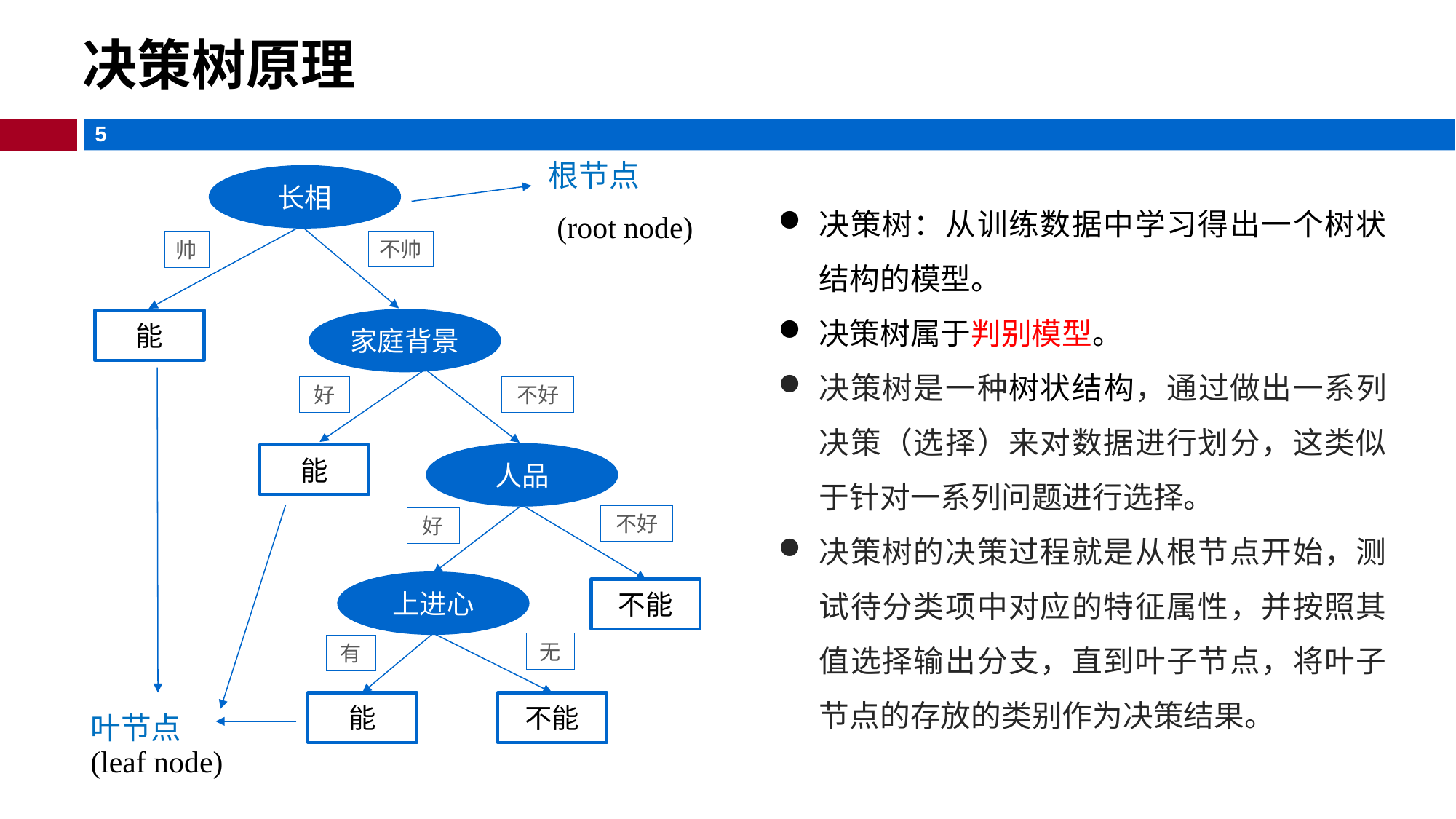

决策树原理
根节点
 (root node)
长相
决策树：从训练数据中学习得出一个树状结构的模型。
决策树属于判别模型。
决策树是一种树状结构，通过做出一系列决策（选择）来对数据进行划分，这类似于针对一系列问题进行选择。
决策树的决策过程就是从根节点开始，测试待分类项中对应的特征属性，并按照其值选择输出分支，直到叶子节点，将叶子节点的存放的类别作为决策结果。
不帅
帅
能
家庭背景
不好
好
能
人品
不好
好
上进心
不能
无
有
能
不能
叶节点
(leaf node)